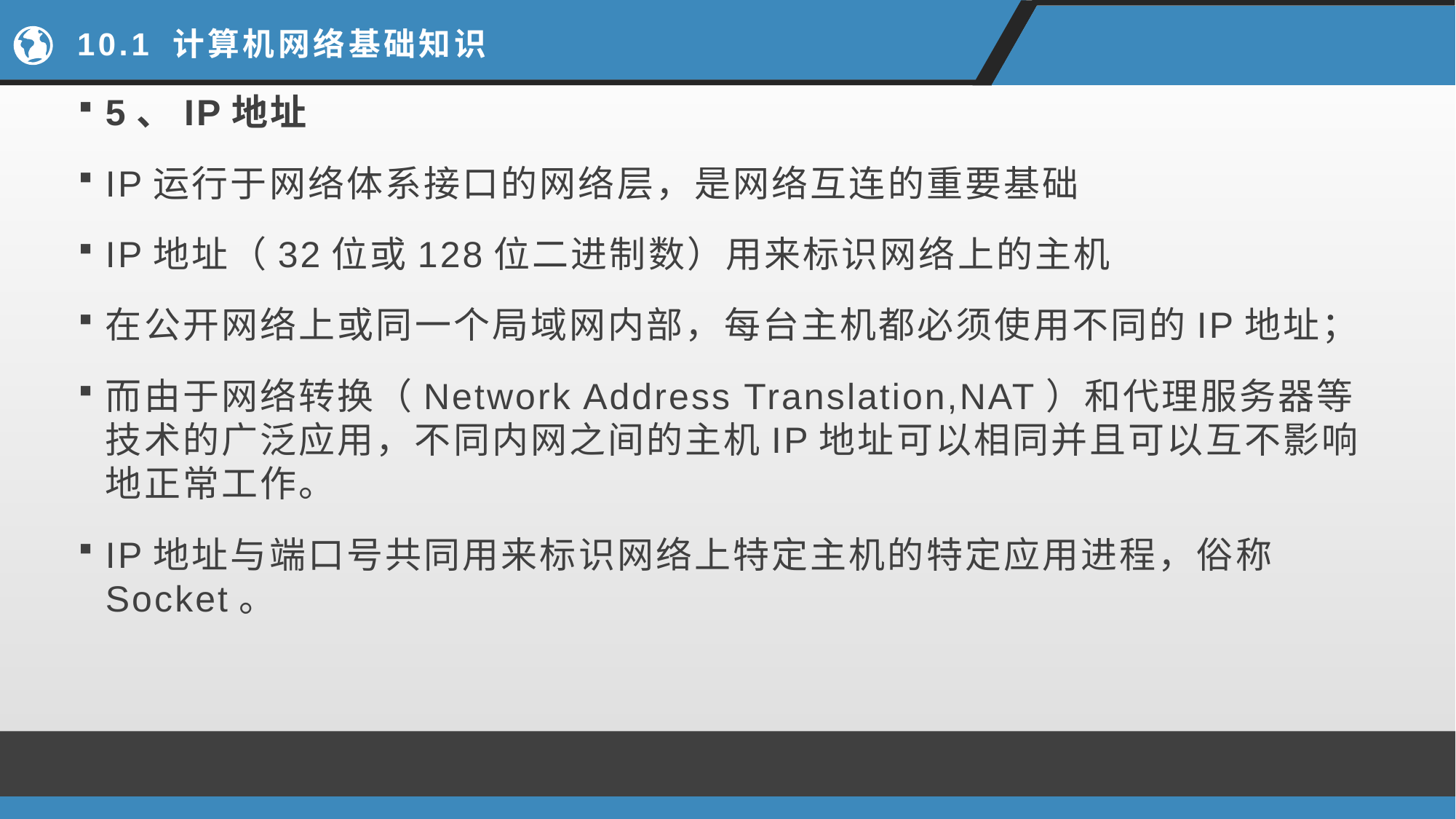

# 10.1 计算机网络基础知识

5、IP地址
IP运行于网络体系接口的网络层，是网络互连的重要基础
IP地址（32位或128位二进制数）用来标识网络上的主机
在公开网络上或同一个局域网内部，每台主机都必须使用不同的IP地址；
而由于网络转换（Network Address Translation,NAT）和代理服务器等技术的广泛应用，不同内网之间的主机IP地址可以相同并且可以互不影响地正常工作。
IP地址与端口号共同用来标识网络上特定主机的特定应用进程，俗称Socket。